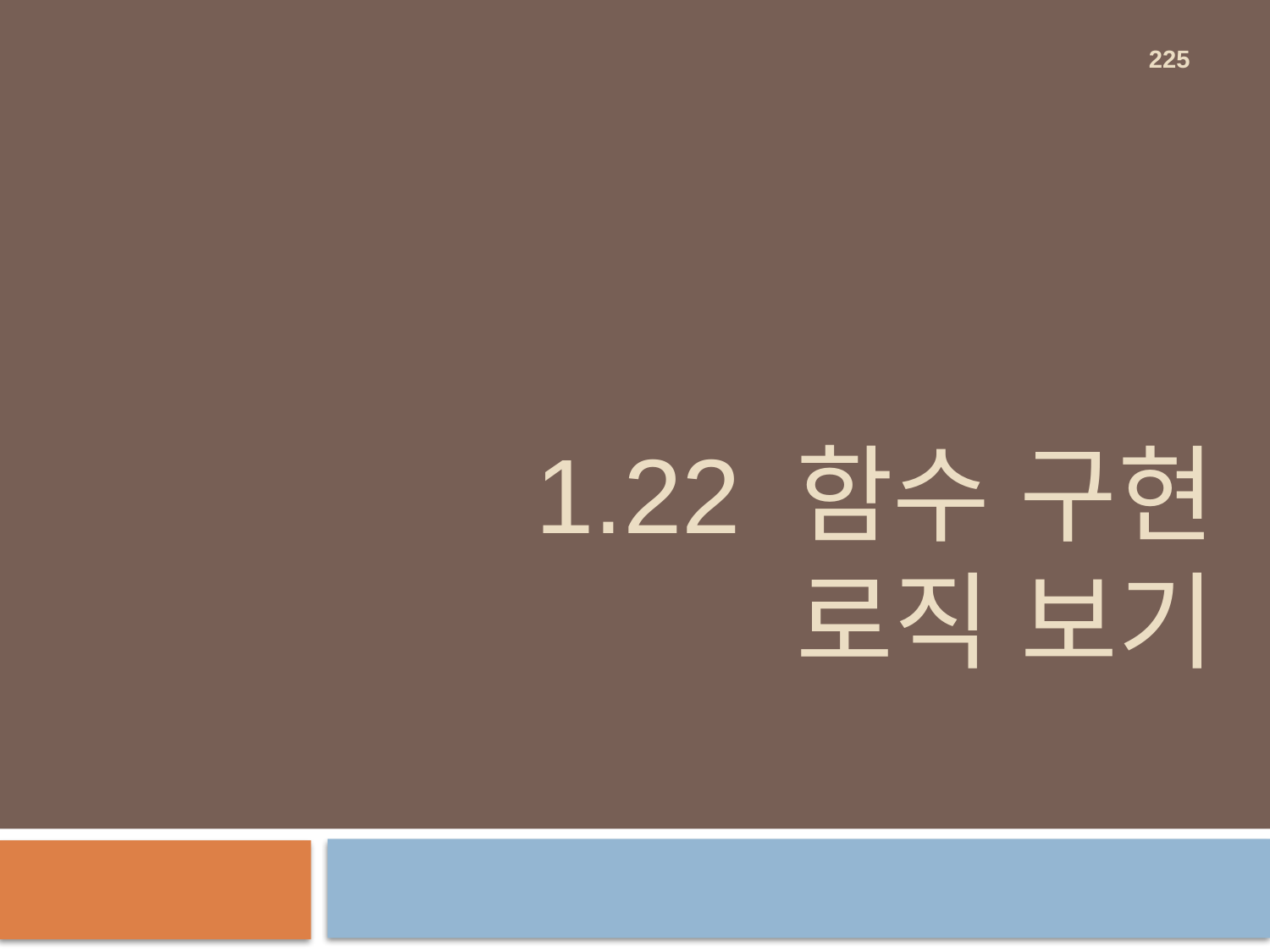

225
# 1.22 함수 구현 로직 보기